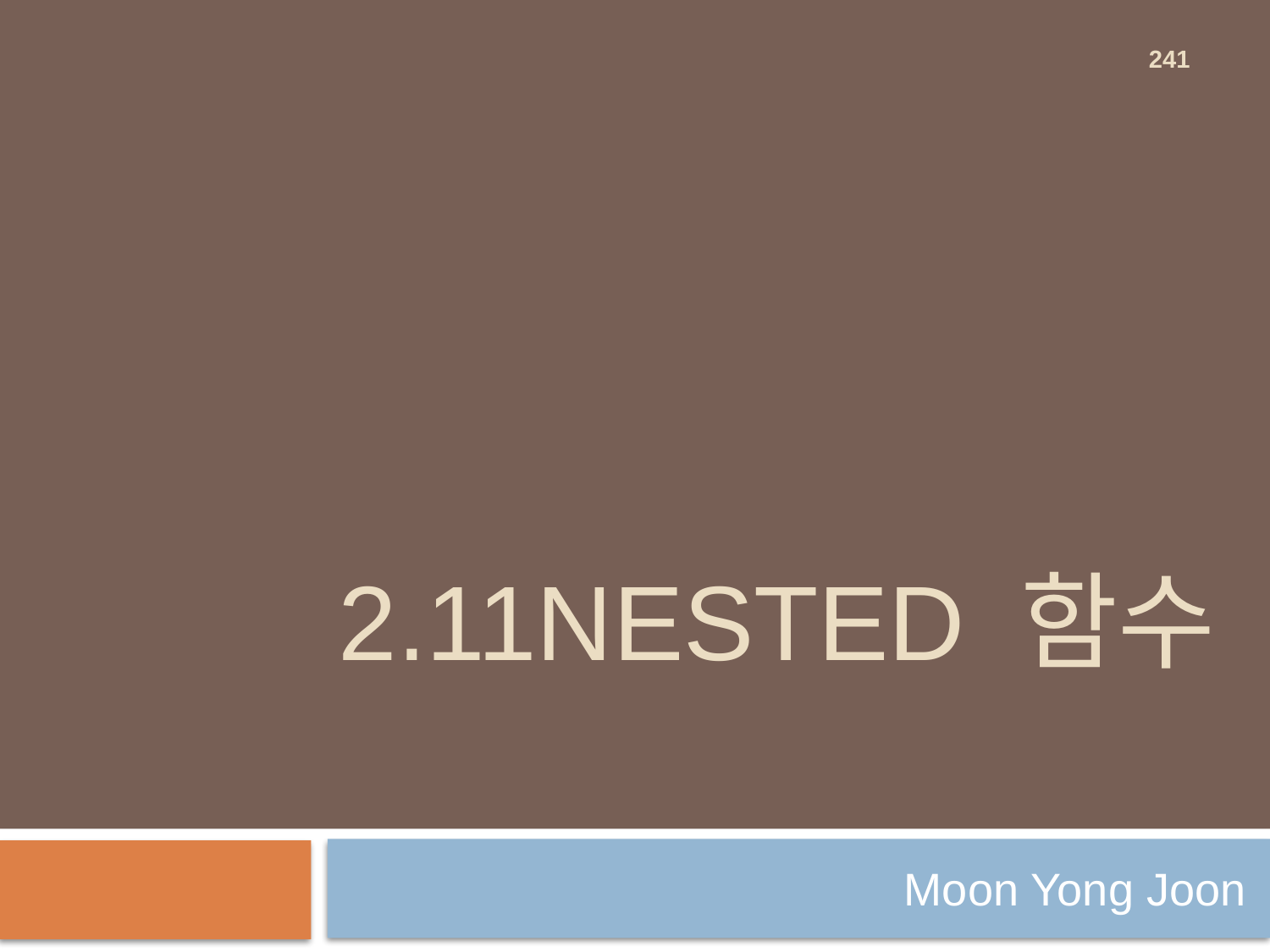

241
# 2.11Nested 함수
Moon Yong Joon